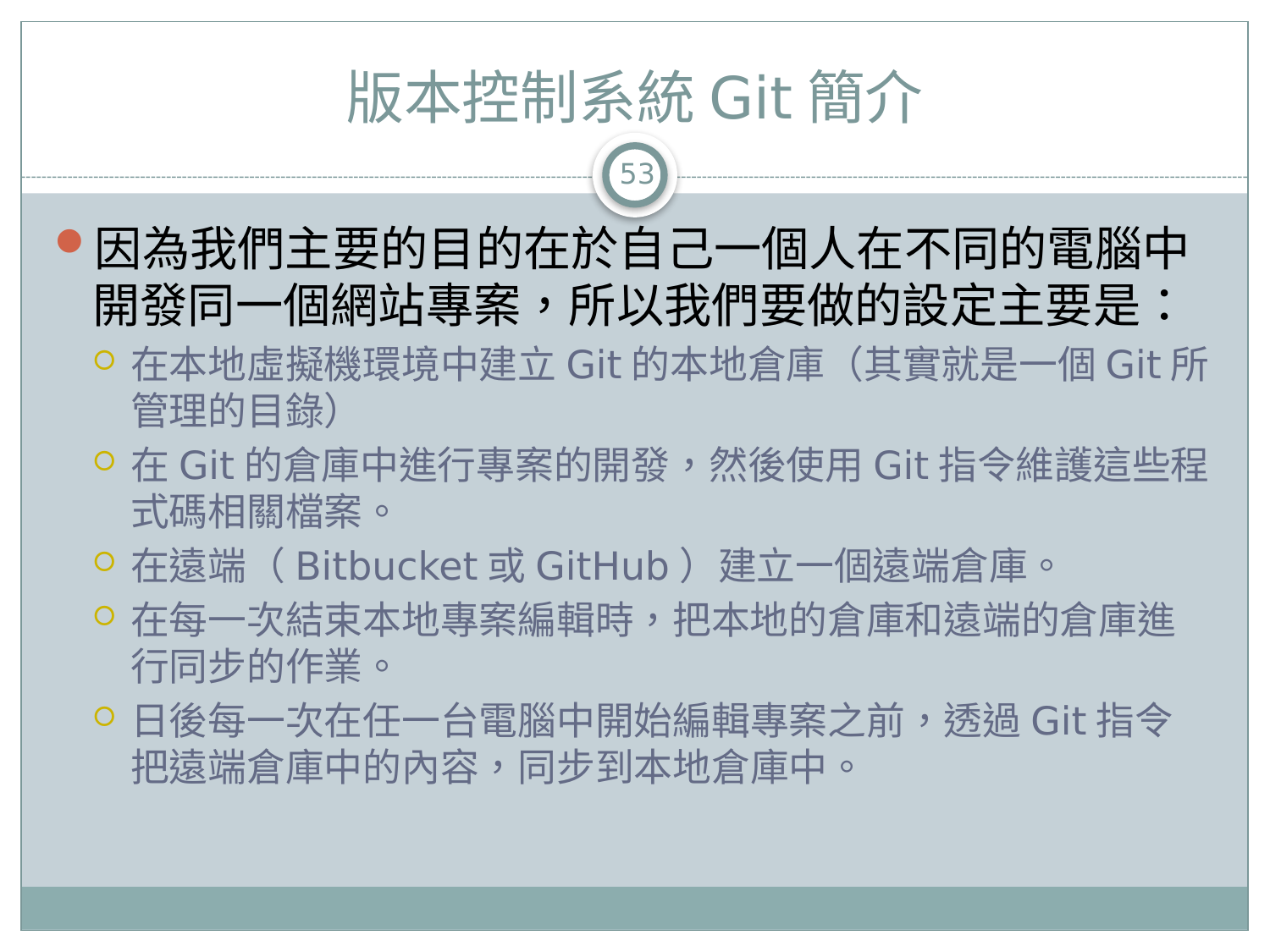

# 版本控制系統Git簡介
53
因為我們主要的目的在於自己一個人在不同的電腦中開發同一個網站專案，所以我們要做的設定主要是：
在本地虛擬機環境中建立Git的本地倉庫（其實就是一個Git所管理的目錄）
在Git的倉庫中進行專案的開發，然後使用Git指令維護這些程式碼相關檔案。
在遠端（Bitbucket或GitHub）建立一個遠端倉庫。
在每一次結束本地專案編輯時，把本地的倉庫和遠端的倉庫進行同步的作業。
日後每一次在任一台電腦中開始編輯專案之前，透過Git指令把遠端倉庫中的內容，同步到本地倉庫中。